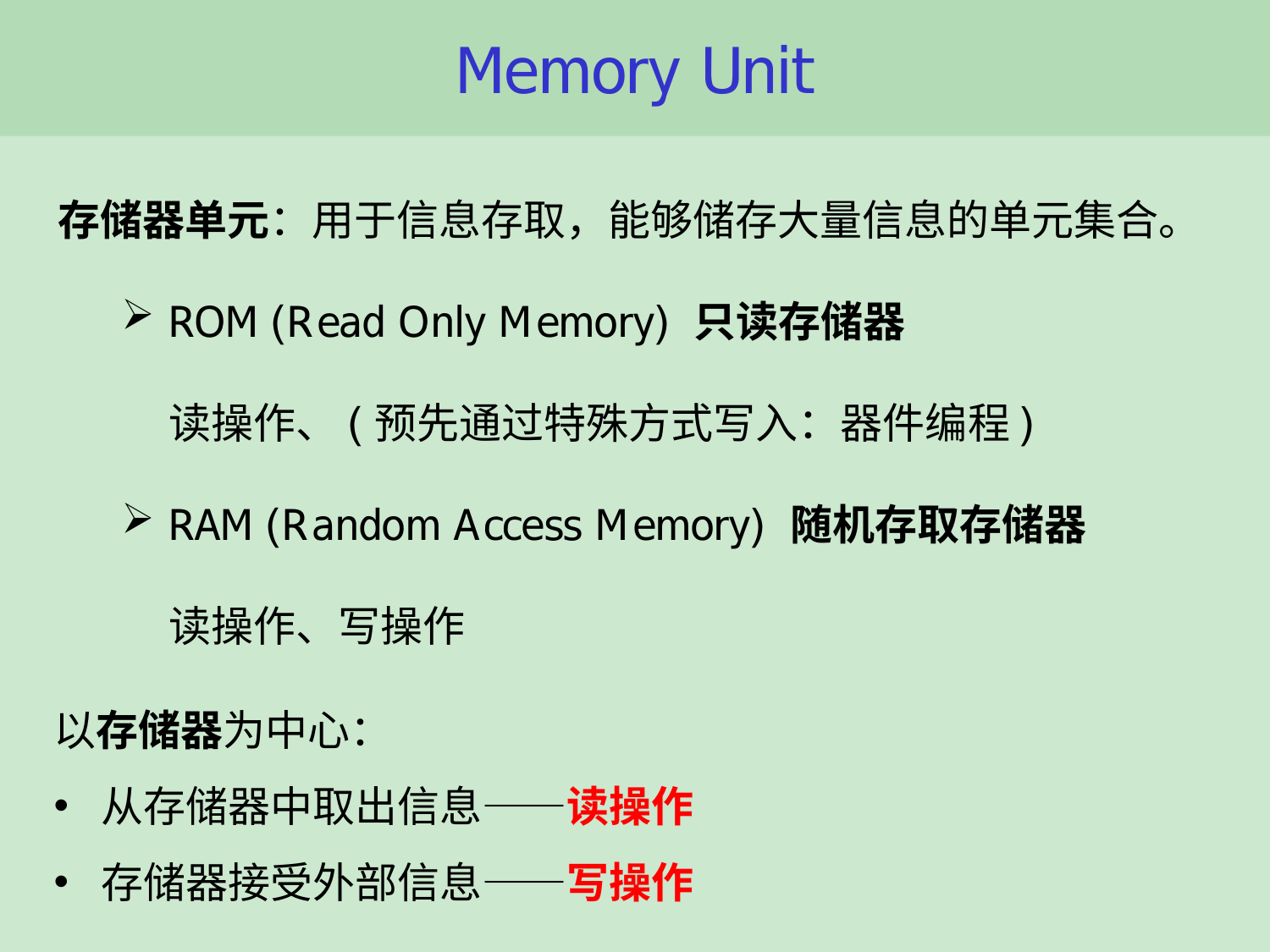

# Memory Unit
存储器单元：用于信息存取，能够储存大量信息的单元集合。
ROM (Read Only Memory) 只读存储器
读操作、(预先通过特殊方式写入：器件编程)
RAM (Random Access Memory) 随机存取存储器
读操作、写操作
以存储器为中心：
从存储器中取出信息——读操作
存储器接受外部信息——写操作